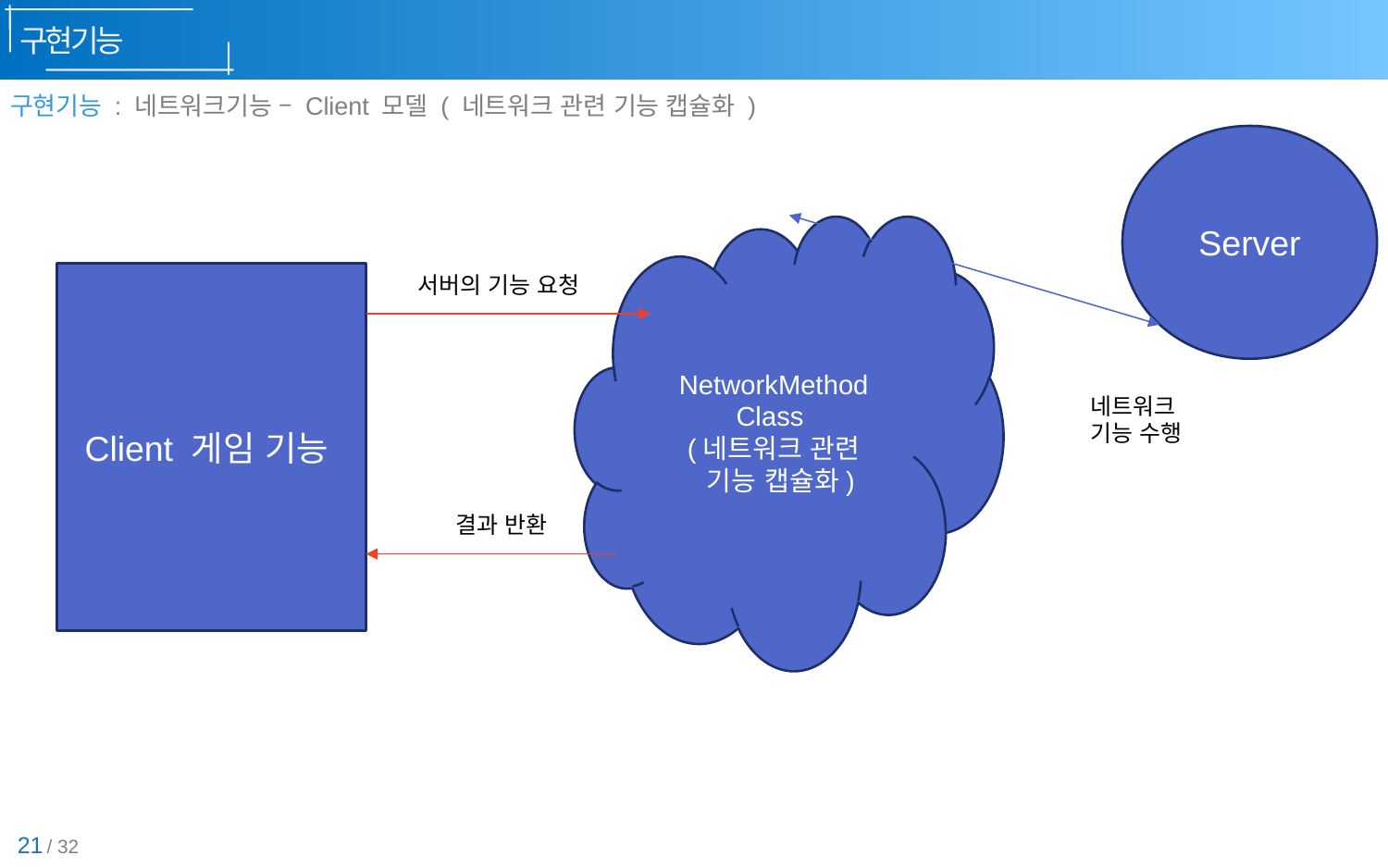

구현기능
구현기능 : 네트워크기능 – Client 모델 ( 네트워크 관련 기능 캡슐화 )
Server
NetworkMethod
Class
(네트워크 관련
 기능 캡슐화)
Client 게임 기능
서버의 기능 요청
네트워크
기능 수행
결과 반환
21